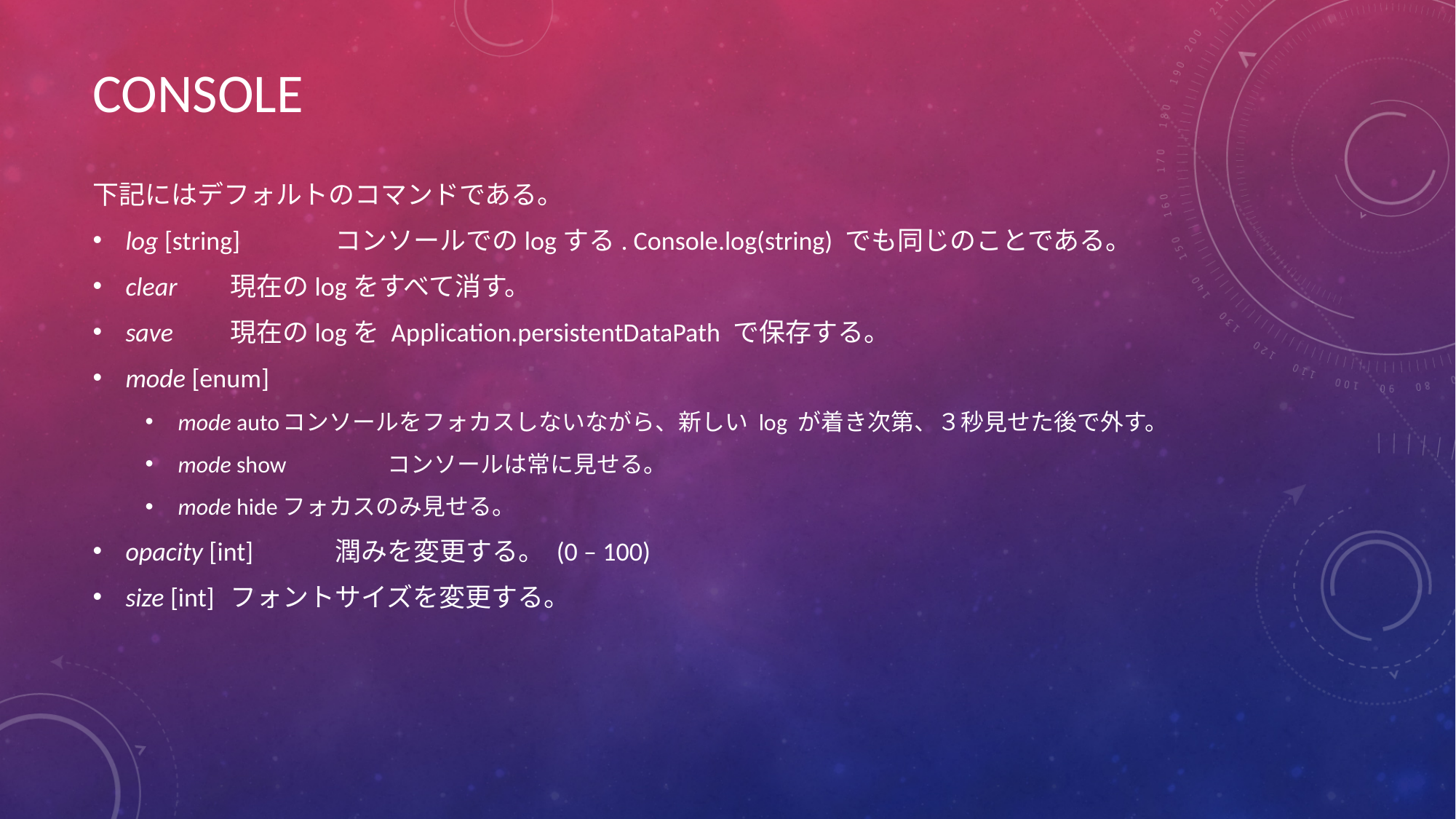

# Console
下記にはデフォルトのコマンドである。
log [string]			コンソールでのlogする. Console.log(string) でも同じのことである。
clear				現在のlogをすべて消す。
save				現在のlogを Application.persistentDataPath で保存する。
mode [enum]
mode auto		コンソールをフォカスしないながら、新しい log が着き次第、３秒見せた後で外す。
mode show		コンソールは常に見せる。
mode hide		フォカスのみ見せる。
opacity [int]		潤みを変更する。 (0 – 100)
size [int]			フォントサイズを変更する。